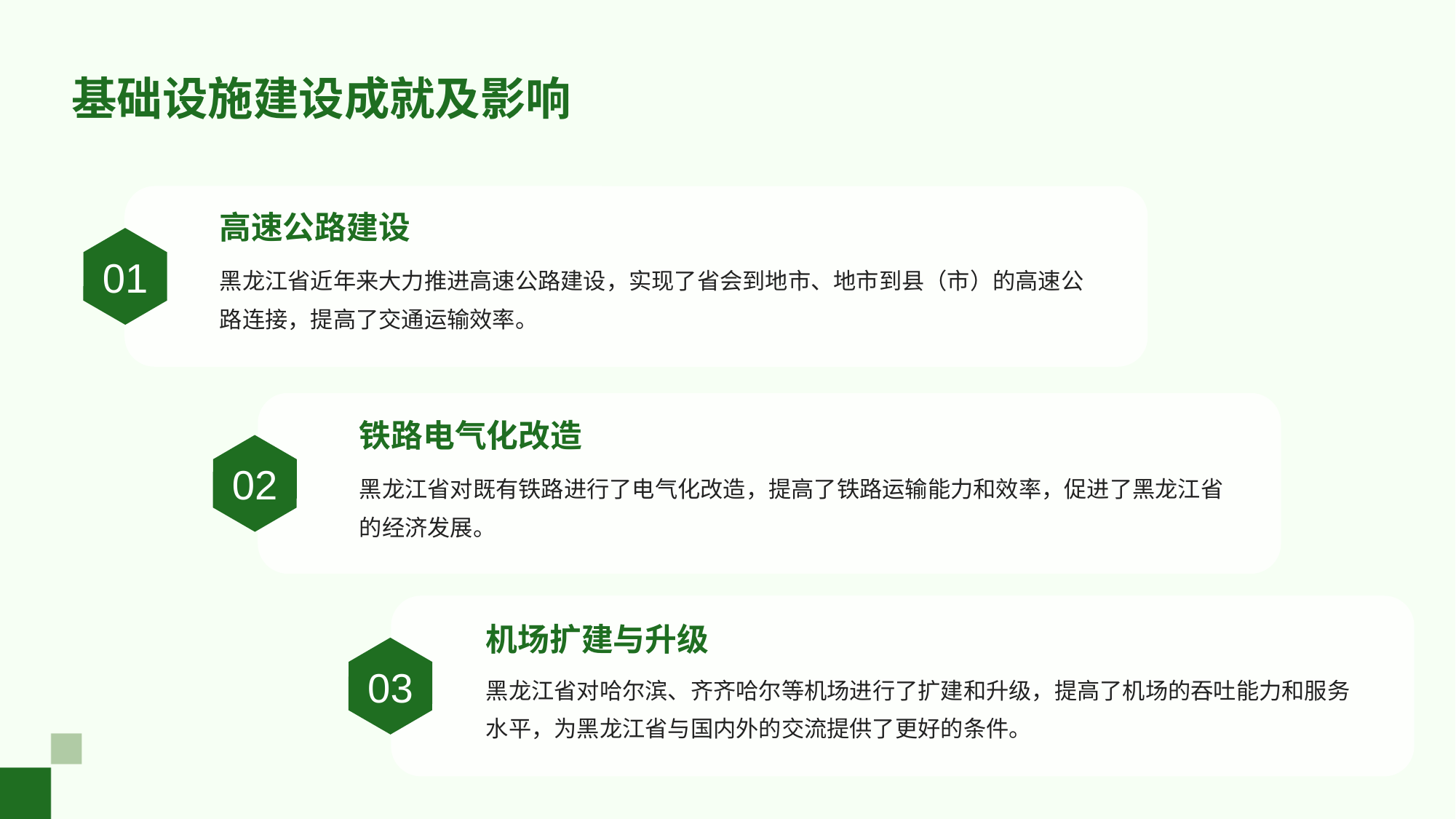

基础设施建设成就及影响

高速公路建设

01
黑龙江省近年来大力推进高速公路建设，实现了省会到地市、地市到县（市）的高速公路连接，提高了交通运输效率。

铁路电气化改造

02
黑龙江省对既有铁路进行了电气化改造，提高了铁路运输能力和效率，促进了黑龙江省的经济发展。

机场扩建与升级

03
黑龙江省对哈尔滨、齐齐哈尔等机场进行了扩建和升级，提高了机场的吞吐能力和服务水平，为黑龙江省与国内外的交流提供了更好的条件。